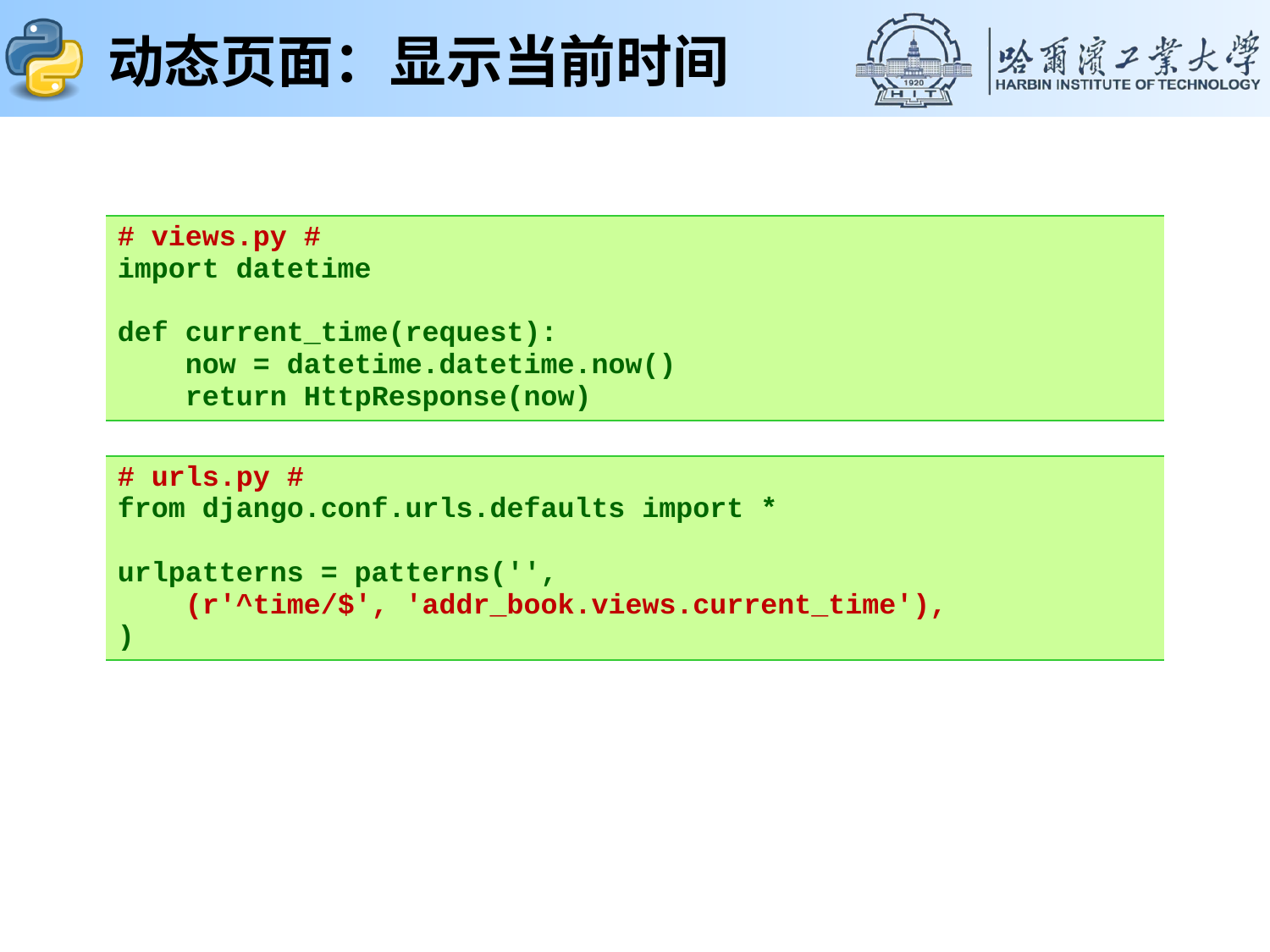

# 动态页面：显示当前时间
| # views.py # import datetime def current\_time(request): now = datetime.datetime.now() return HttpResponse(now) |
| --- |
| # urls.py # from django.conf.urls.defaults import \* urlpatterns = patterns('', (r'^time/$', 'addr\_book.views.current\_time'), ) |
| --- |